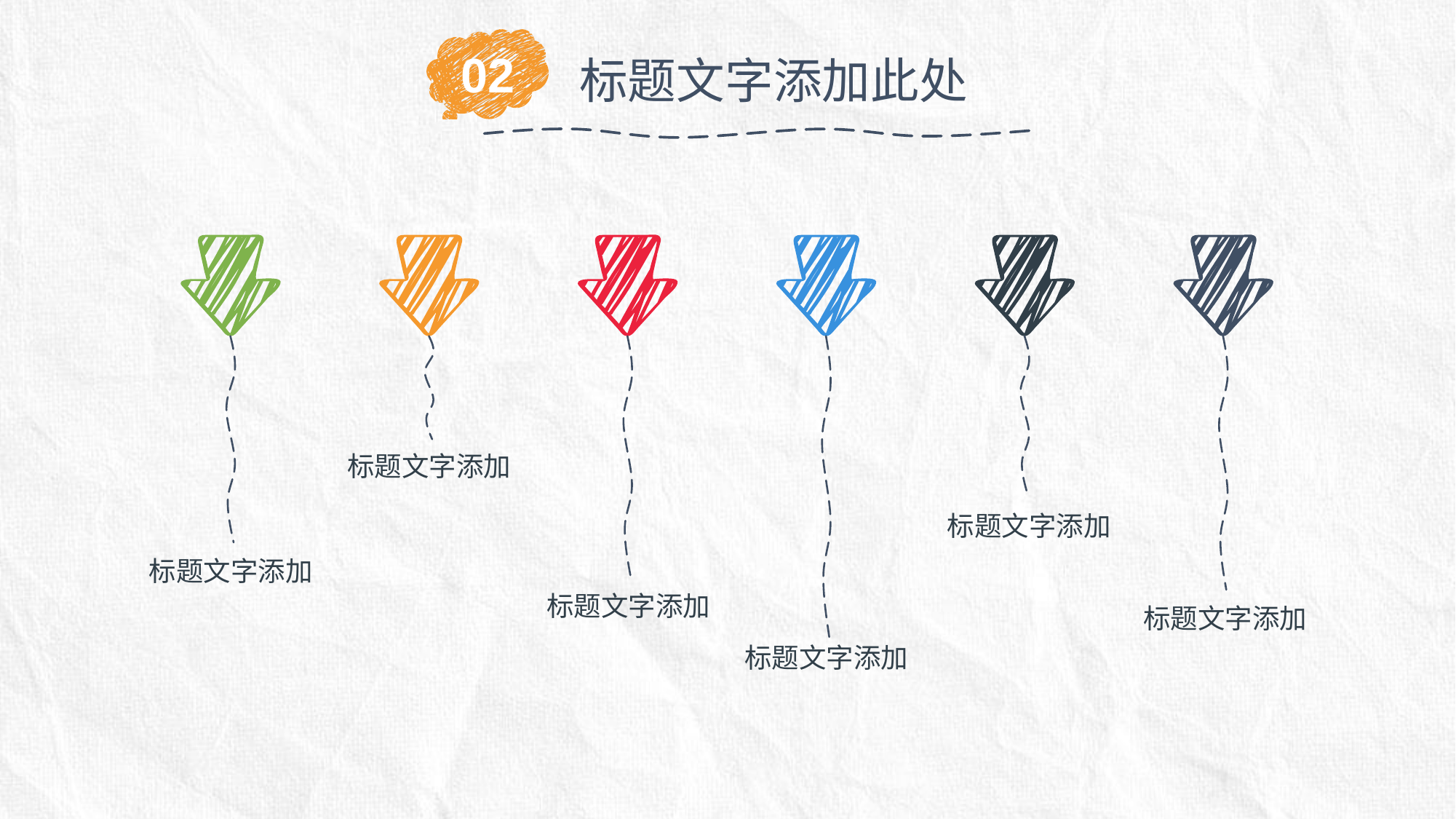

02
标题文字添加此处

标题文字添加

标题文字添加

标题文字添加

标题文字添加

标题文字添加

标题文字添加